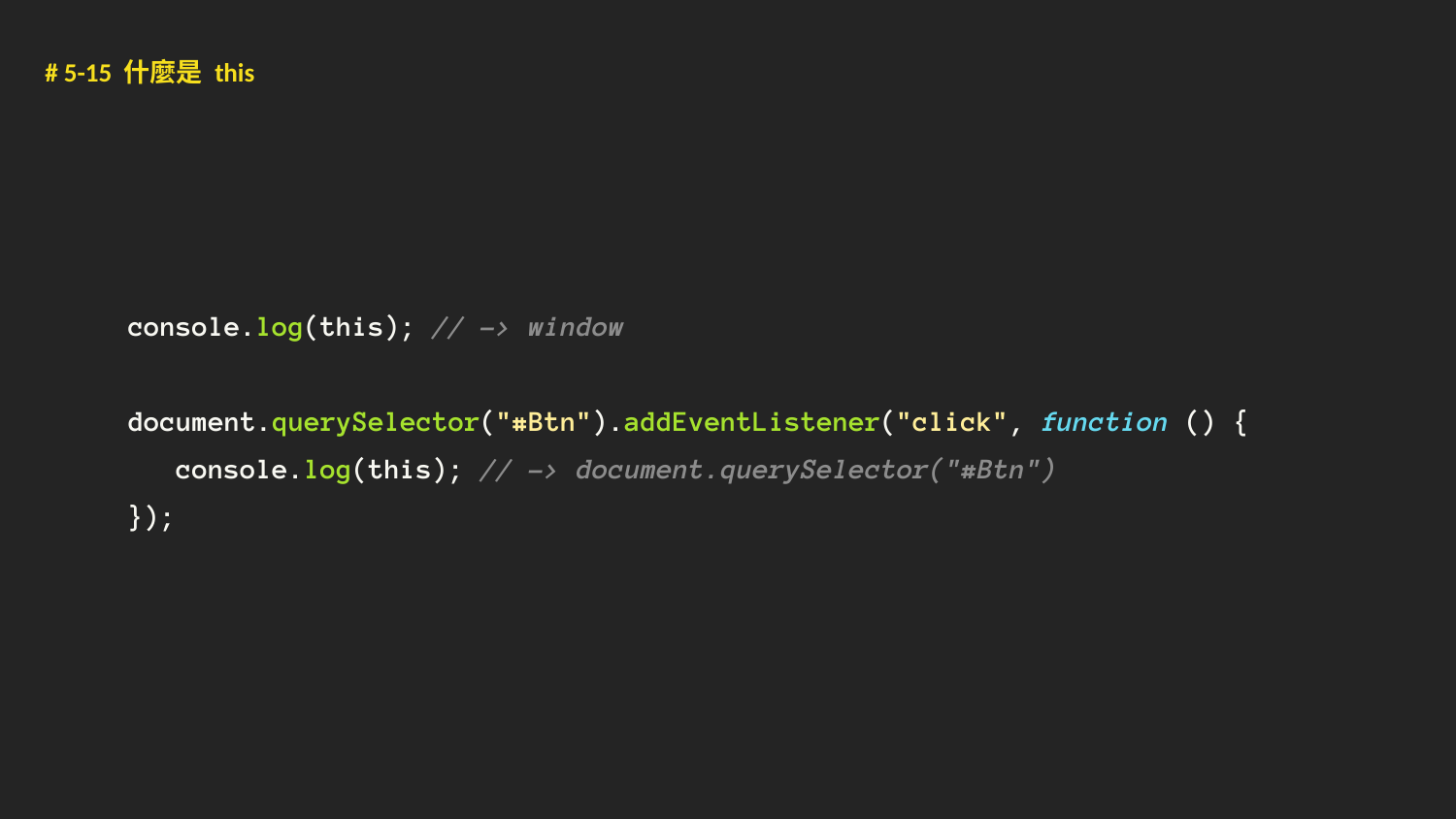

# 5-15 什麼是 this
console.log(this); // -> window

document.querySelector("#Btn").addEventListener("click", function () {
   console.log(this); // -> document.querySelector("#Btn")
});